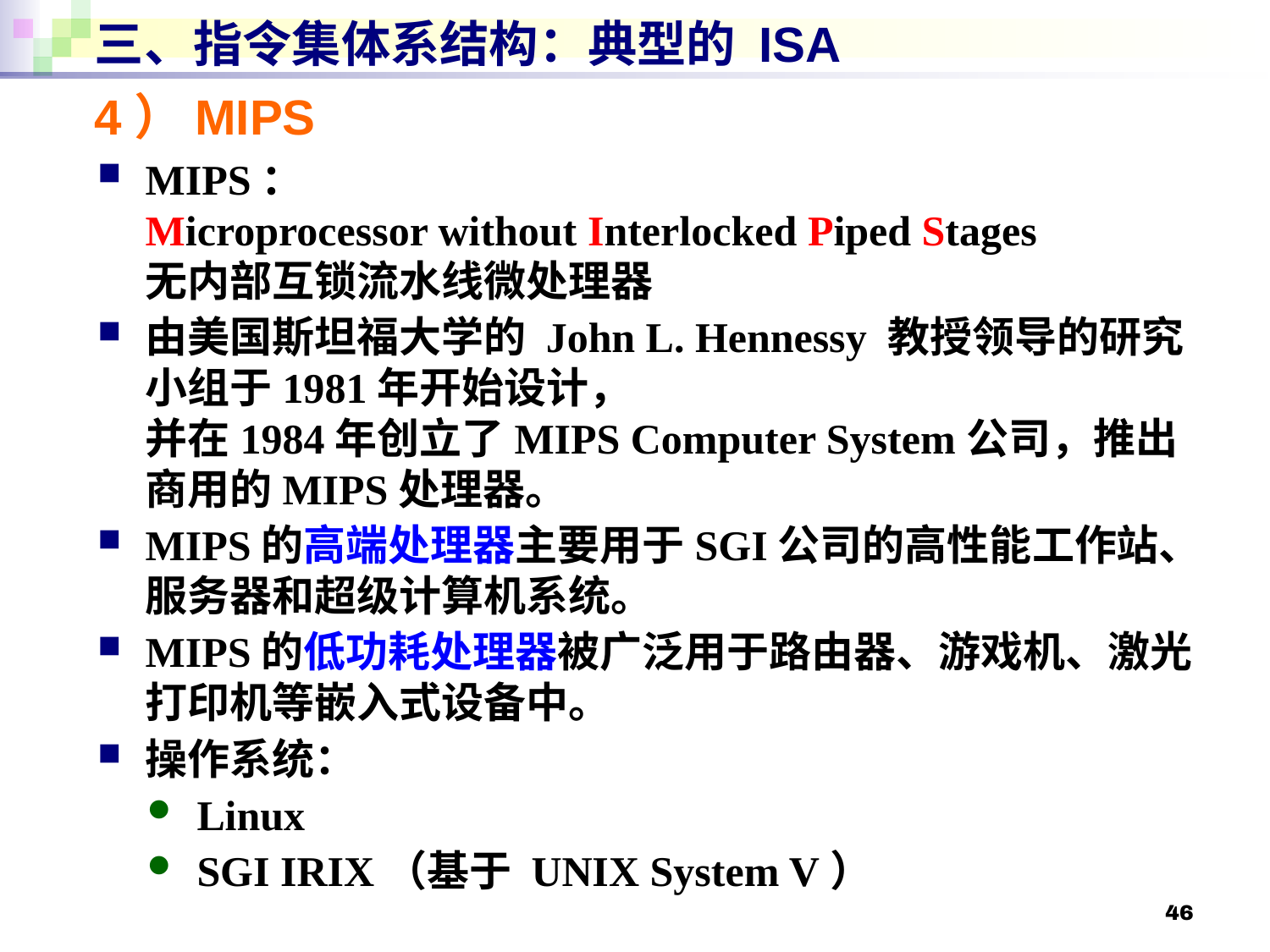

# 三、指令集体系结构：典型的 ISA
4）MIPS
MIPS：
Microprocessor without Interlocked Piped Stages
无内部互锁流水线微处理器
由美国斯坦福大学的 John L. Hennessy 教授领导的研究
小组于1981年开始设计，
并在1984年创立了MIPS Computer System公司，推出
商用的MIPS处理器。
MIPS的高端处理器主要用于SGI公司的高性能工作站、服务器和超级计算机系统。
MIPS的低功耗处理器被广泛用于路由器、游戏机、激光打印机等嵌入式设备中。
操作系统：
Linux
SGI IRIX（基于 UNIX System V）
46